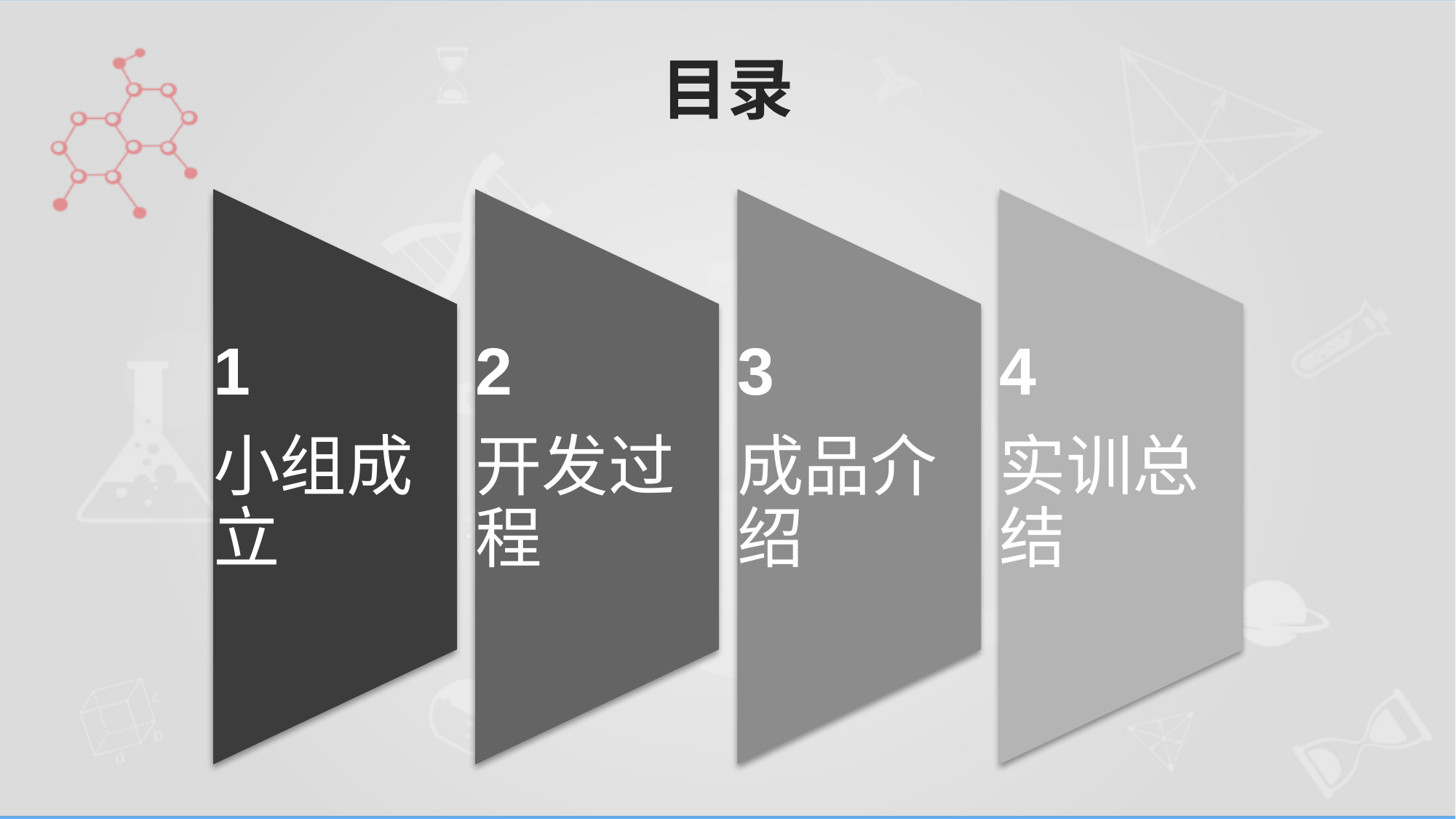

# 目录
1
小组成立
2
开发过程
3
成品介绍
4
实训总结